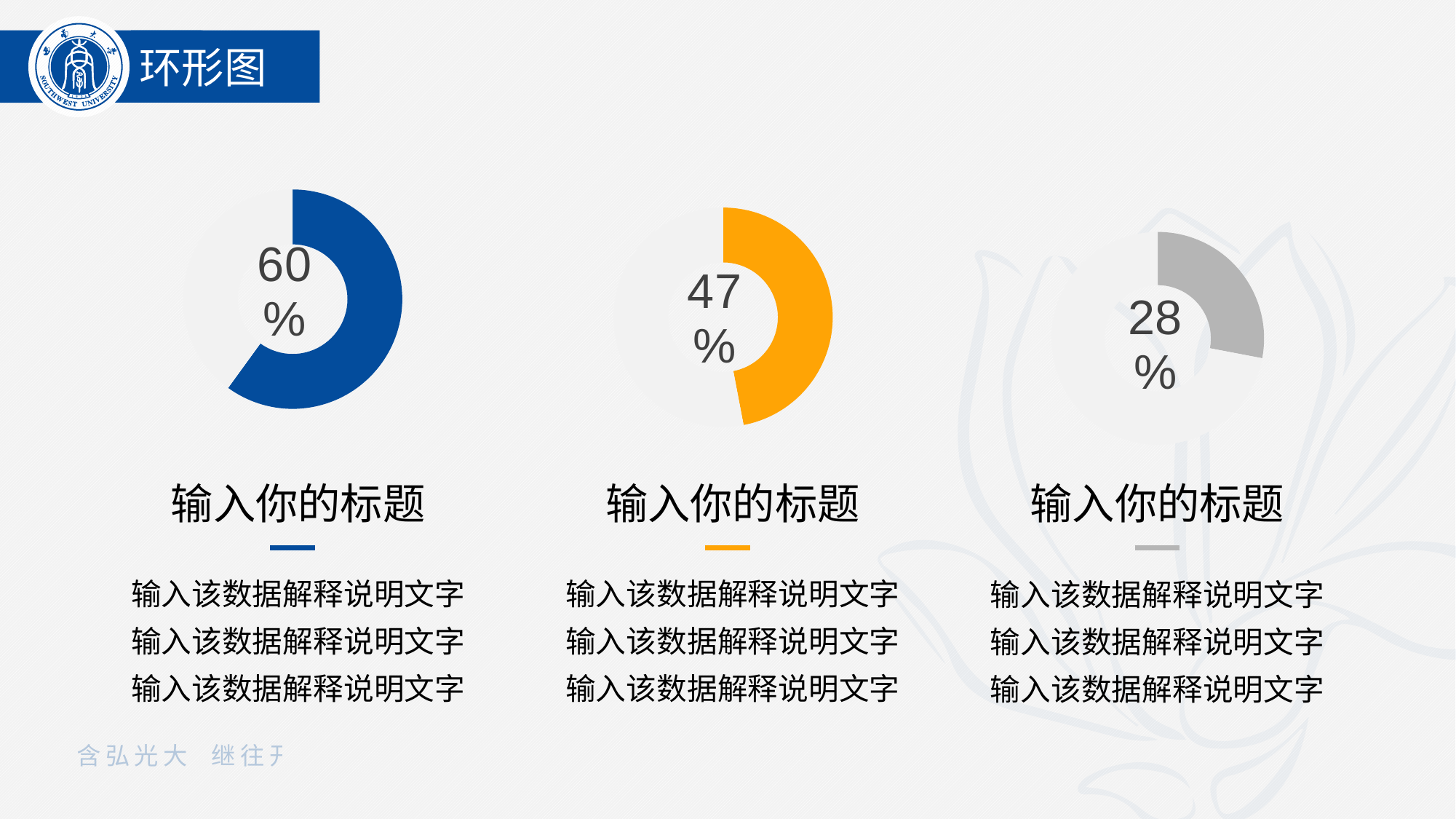

环形图

### Chart

| Category | 销售额 |
|---|---|
| 第一季度 | 0.6 |
| 第二季度 | 0.4 |

### Chart

| Category | 销售额 |
|---|---|
| 第一季度 | 0.47 |
| 第二季度 | 0.53 |

### Chart

| Category | 销售额 |
|---|---|
| 第一季度 | 0.28 |
| 第二季度 | 0.72 |
输入你的标题
输入你的标题
输入你的标题

输入该数据解释说明文字
输入该数据解释说明文字
输入该数据解释说明文字
输入该数据解释说明文字
输入该数据解释说明文字
输入该数据解释说明文字
输入该数据解释说明文字
输入该数据解释说明文字
输入该数据解释说明文字